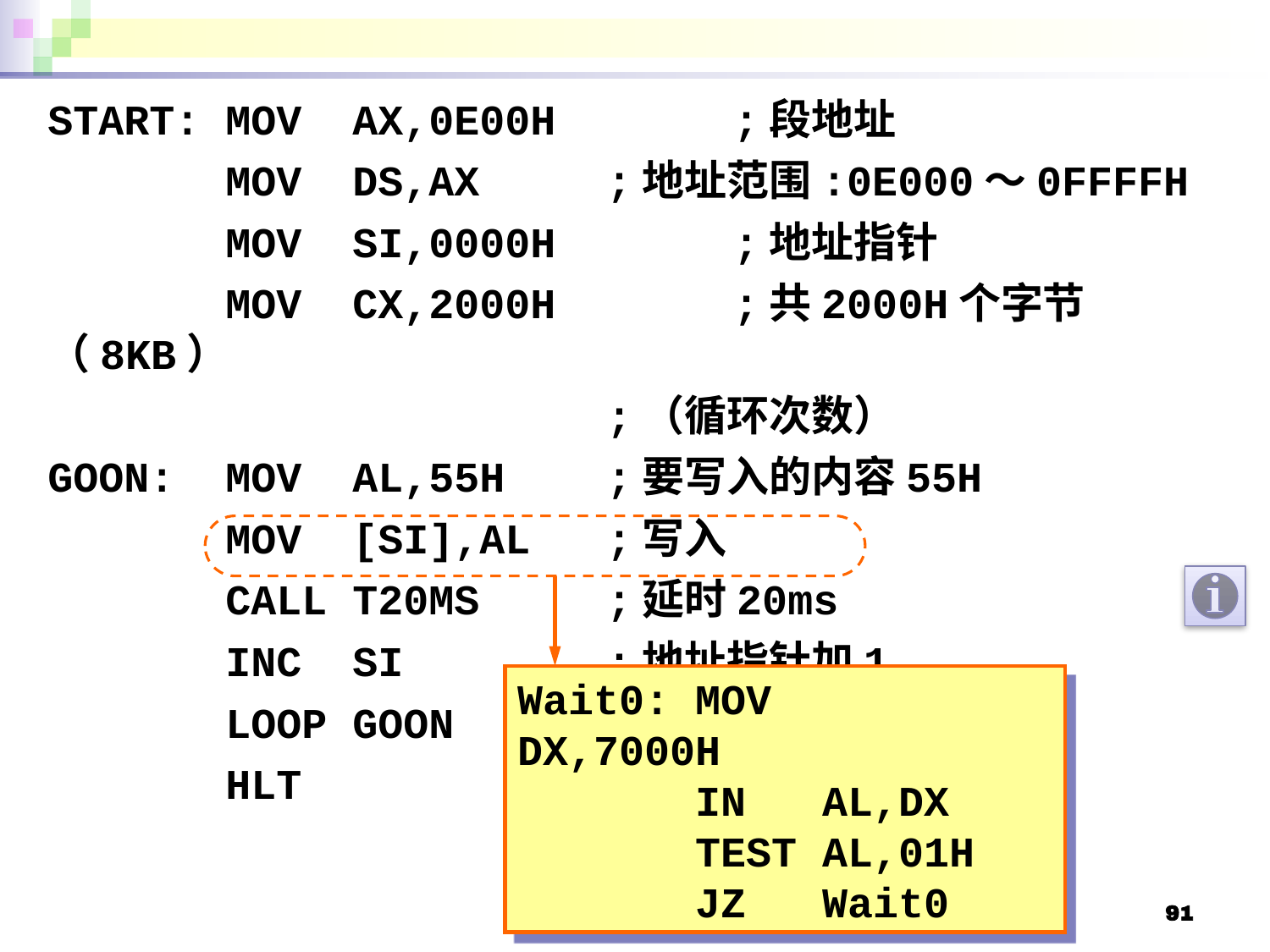

START: MOV  AX,0E00H	  ;段地址
	  MOV  DS,AX	  ;地址范围:0E000～0FFFFH
       MOV  SI,0000H	  ;地址指针
       MOV  CX,2000H	  ;共2000H个字节（8KB）
				  ;（循环次数）
GOON:  MOV  AL,55H	  ;要写入的内容55H
       MOV  [SI],AL	  ;写入
       CALL T20MS	  ;延时20ms
       INC  SI		  ;地址指针加1
       LOOP GOON
       HLT

Wait0: MOV	  DX,7000H
       IN   AL,DX
       TEST AL,01H
       JZ   Wait0
91